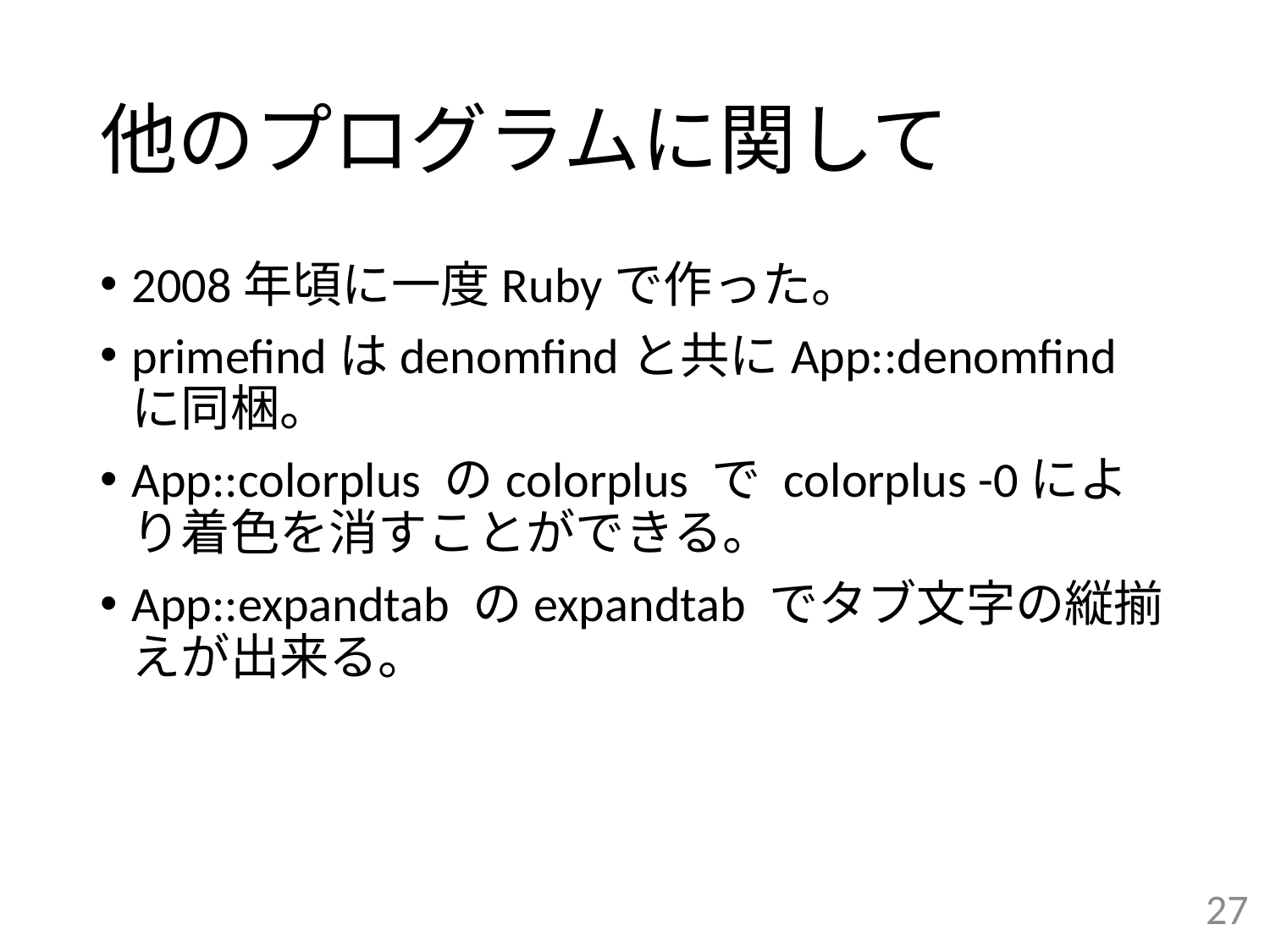

# 他のプログラムに関して
2008年頃に一度Rubyで作った。
primefindはdenomfindと共にApp::denomfindに同梱。
App::colorplus のcolorplus で colorplus -0により着色を消すことができる。
App::expandtab のexpandtab でタブ文字の縦揃えが出来る。

27